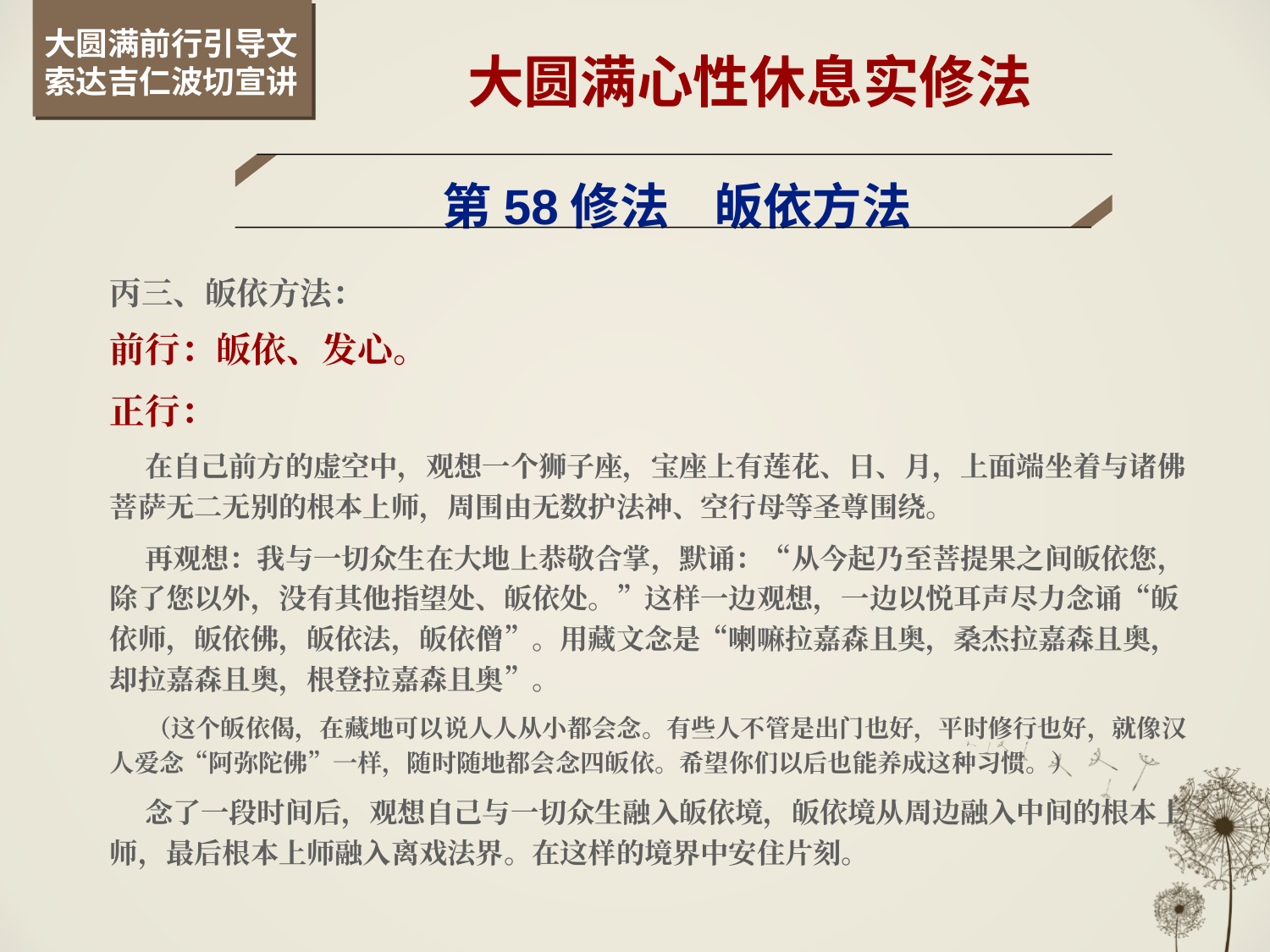

大圆满前行引导文
索达吉仁波切宣讲
大圆满心性休息实修法
第58修法    皈依方法

丙三、皈依方法：

前行：皈依、发心。
正行：
    在自己前方的虚空中，观想一个狮子座，宝座上有莲花、日、月，上面端坐着与诸佛菩萨无二无别的根本上师，周围由无数护法神、空行母等圣尊围绕。
    再观想：我与一切众生在大地上恭敬合掌，默诵：“从今起乃至菩提果之间皈依您，除了您以外，没有其他指望处、皈依处。”这样一边观想，一边以悦耳声尽力念诵“皈依师，皈依佛，皈依法，皈依僧”。用藏文念是“喇嘛拉嘉森且奥，桑杰拉嘉森且奥，却拉嘉森且奥，根登拉嘉森且奥”。
     （这个皈依偈，在藏地可以说人人从小都会念。有些人不管是出门也好，平时修行也好，就像汉人爱念“阿弥陀佛”一样，随时随地都会念四皈依。希望你们以后也能养成这种习惯。）
    念了一段时间后，观想自己与一切众生融入皈依境，皈依境从周边融入中间的根本上师，最后根本上师融入离戏法界。在这样的境界中安住片刻。